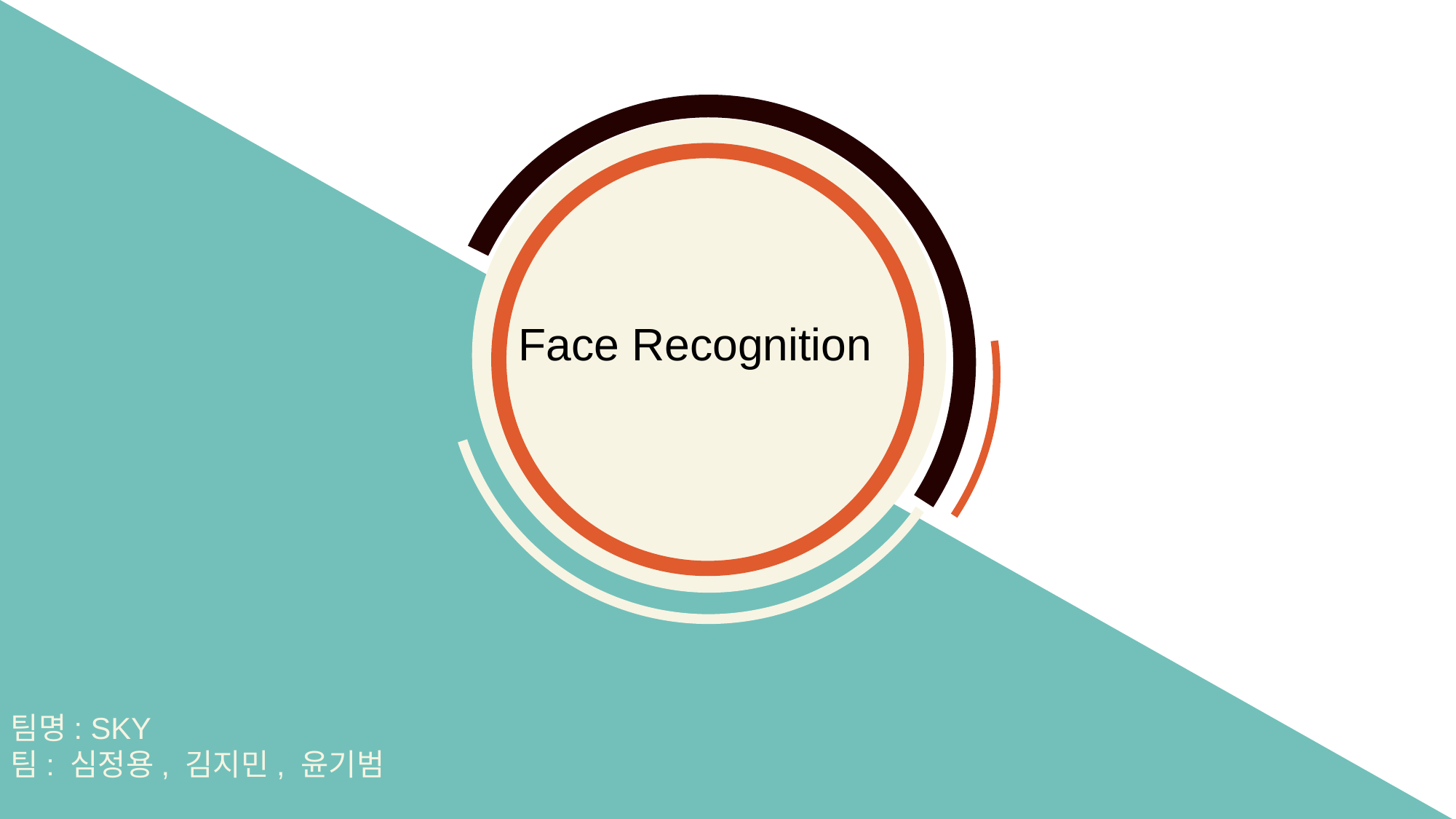

Face Recognition

팀명: SKY
팀: 심정용, 김지민, 윤기범